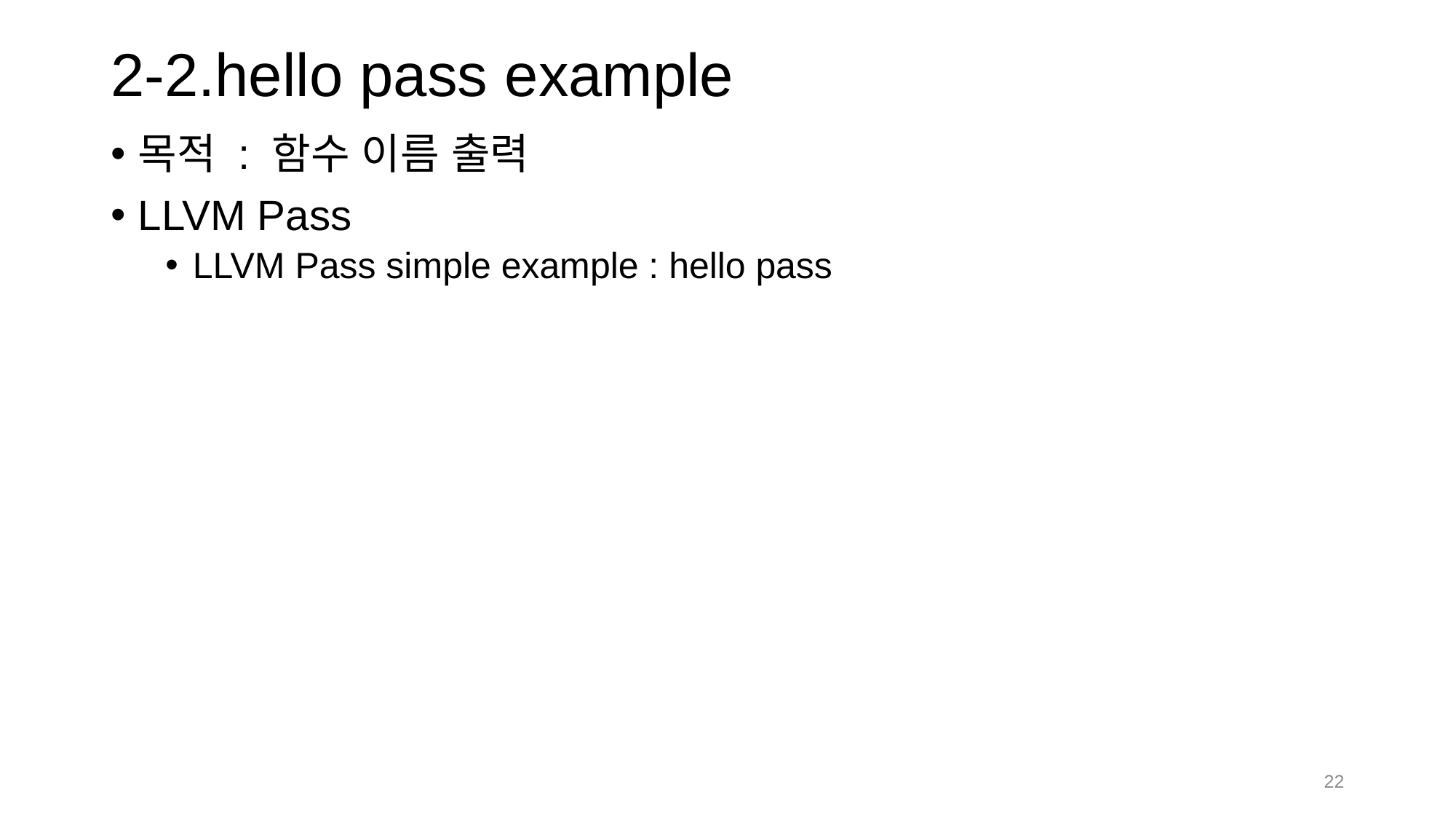

# 2-2.hello pass example
목적 : 함수 이름 출력
LLVM Pass
LLVM Pass simple example : hello pass

22